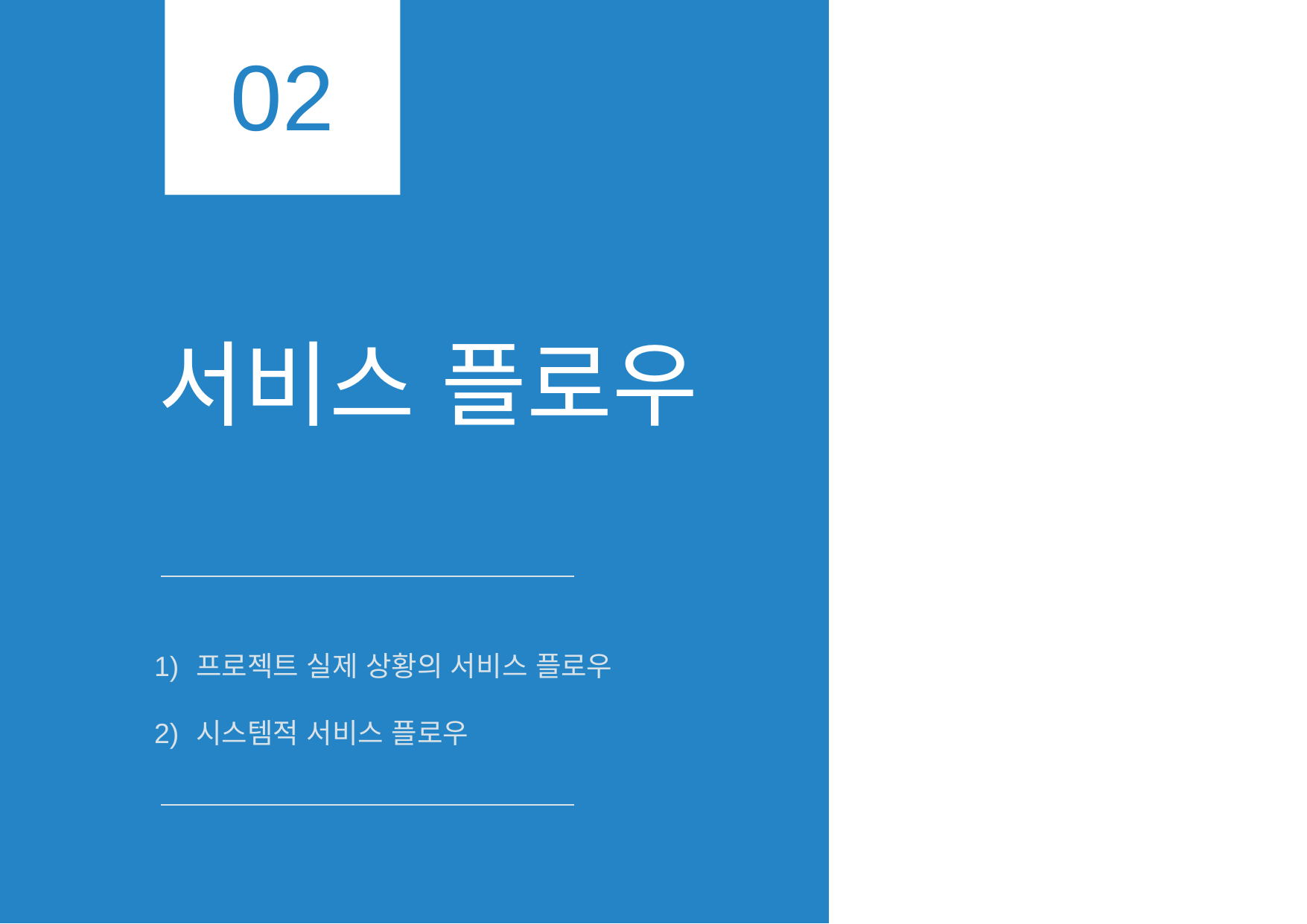

02
# 서비스 플로우
프로젝트 실제 상황의 서비스 플로우
시스템적 서비스 플로우